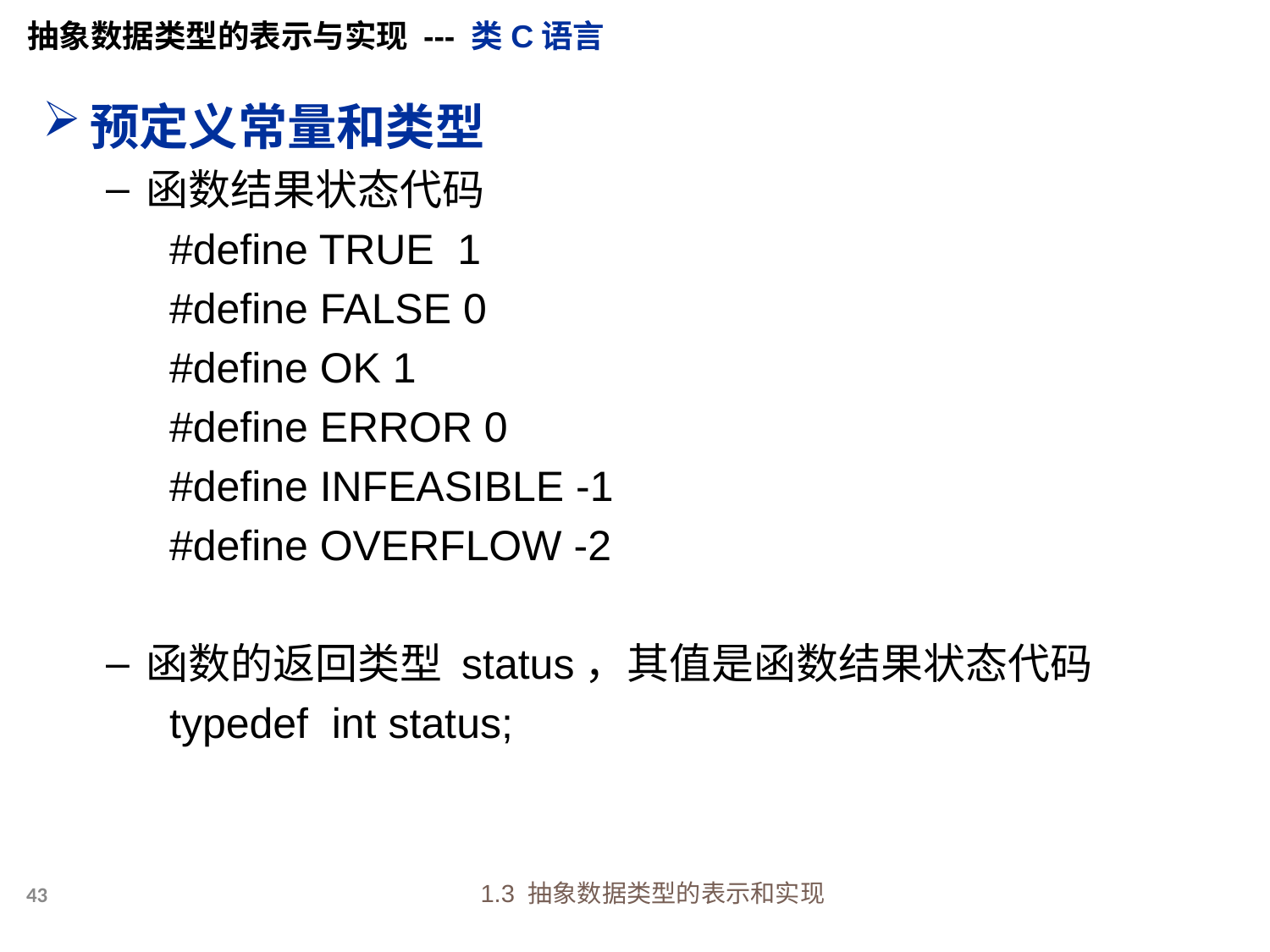

抽象数据类型的表示与实现 --- 类C语言
预定义常量和类型
函数结果状态代码
#define TRUE  1
#define FALSE 0
#define OK 1
#define ERROR 0
#define INFEASIBLE -1
#define OVERFLOW -2

函数的返回类型 status，其值是函数结果状态代码
typedef  int status;

1.3 抽象数据类型的表示和实现
43